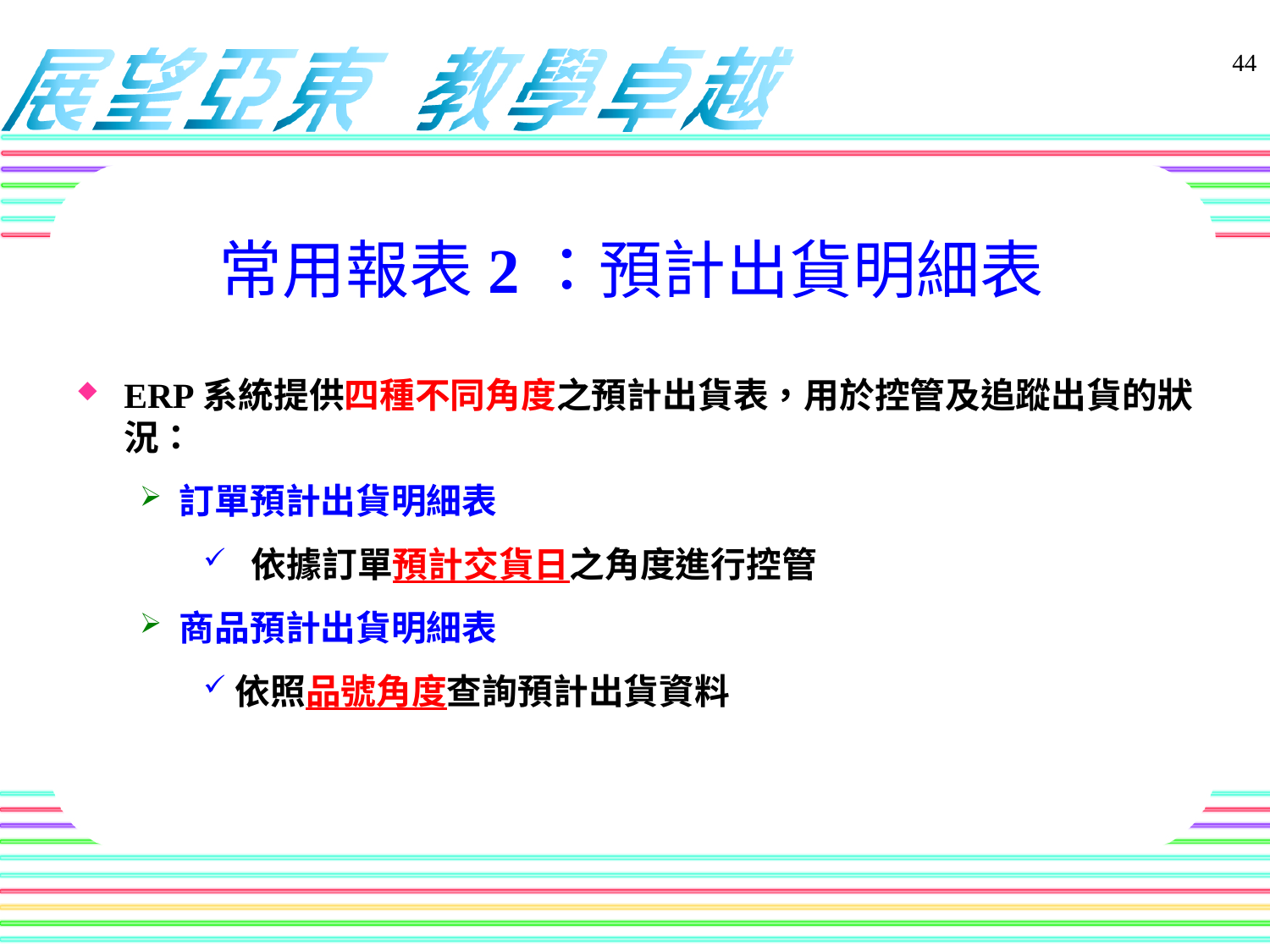

常用報表2：預計出貨明細表
44
ERP系統提供四種不同角度之預計出貨表，用於控管及追蹤出貨的狀況：
訂單預計出貨明細表
 依據訂單預計交貨日之角度進行控管
商品預計出貨明細表
依照品號角度查詢預計出貨資料